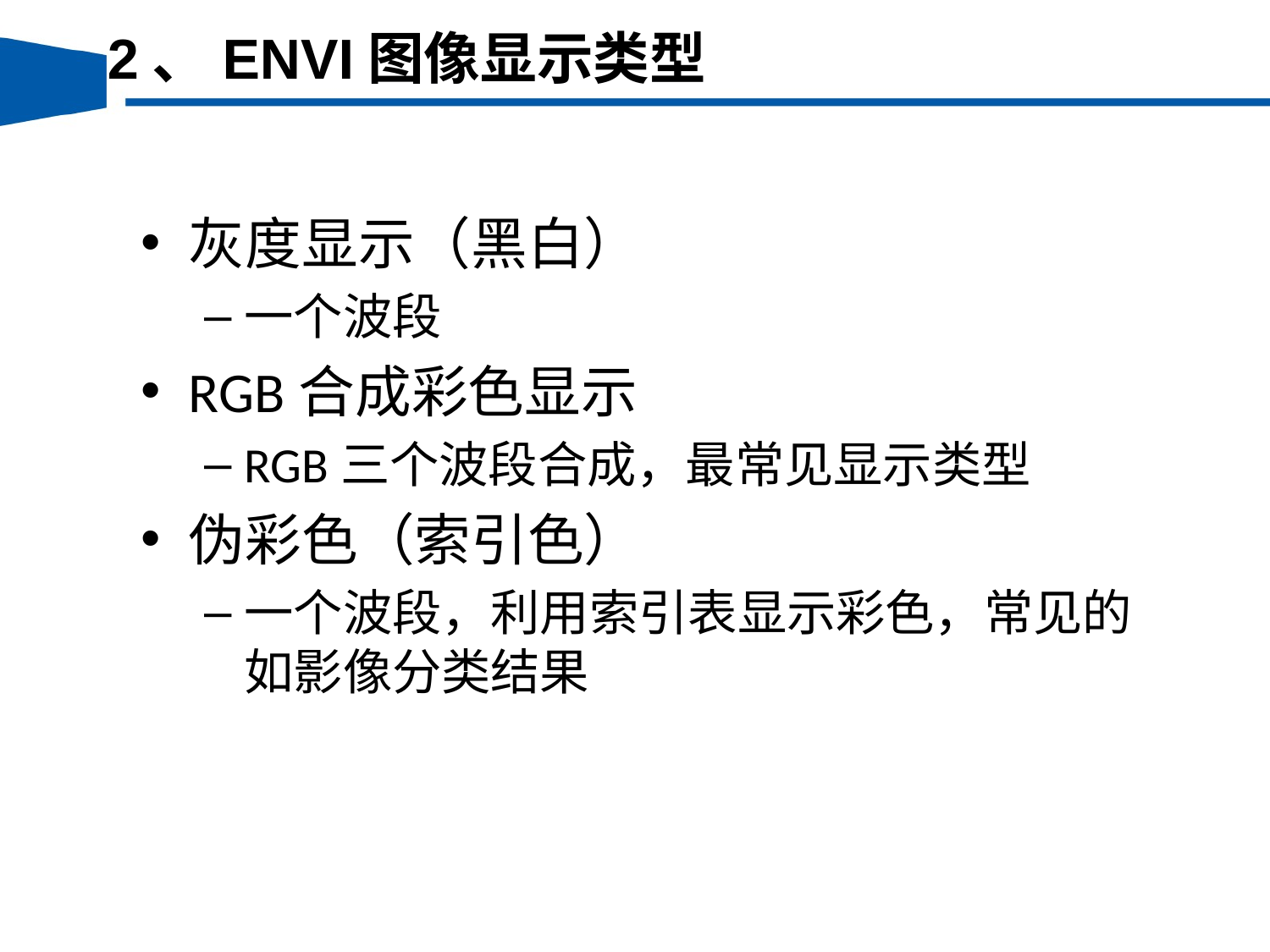

2、ENVI图像显示类型
灰度显示（黑白）
一个波段
RGB合成彩色显示
RGB三个波段合成，最常见显示类型
伪彩色（索引色）
一个波段，利用索引表显示彩色，常见的如影像分类结果